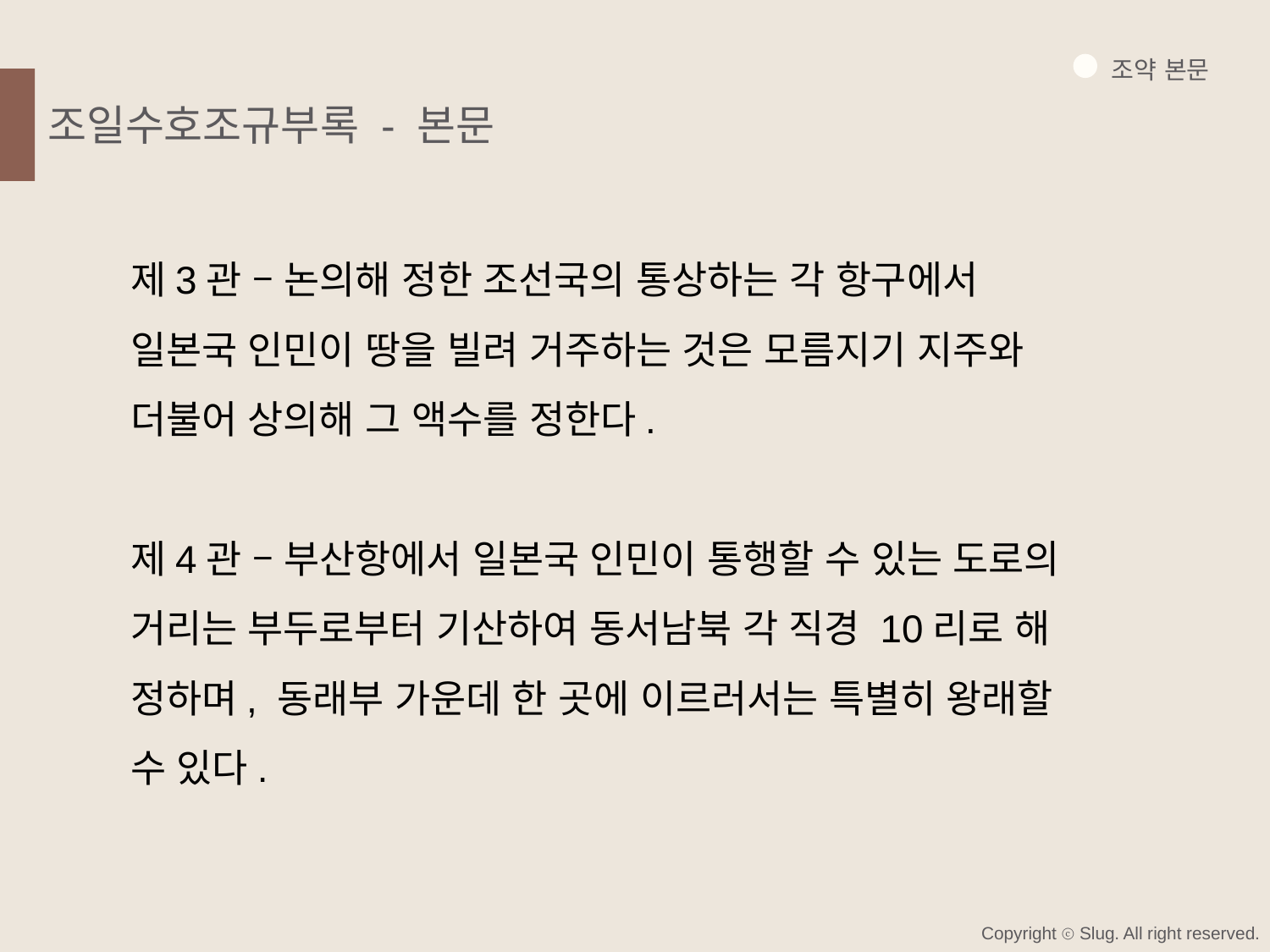

조약 본문

조일수호조규부록 - 본문
제3관 – 논의해 정한 조선국의 통상하는 각 항구에서 일본국 인민이 땅을 빌려 거주하는 것은 모름지기 지주와 더불어 상의해 그 액수를 정한다.

제4관 – 부산항에서 일본국 인민이 통행할 수 있는 도로의 거리는 부두로부터 기산하여 동서남북 각 직경 10리로 해 정하며, 동래부 가운데 한 곳에 이르러서는 특별히 왕래할 수 있다.